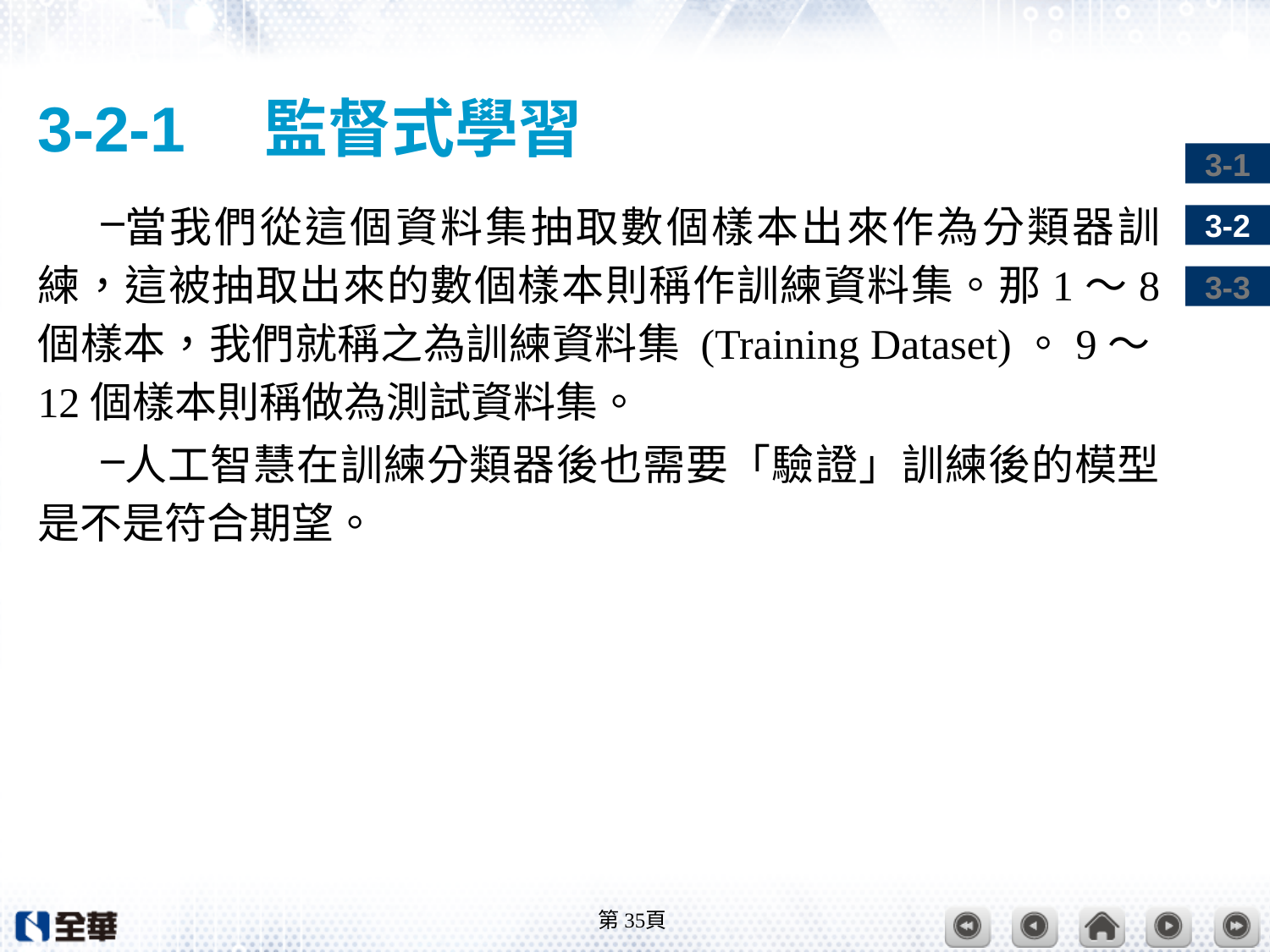

# 3-2-1　監督式學習
當我們從這個資料集抽取數個樣本出來作為分類器訓練，這被抽取出來的數個樣本則稱作訓練資料集。那1～8 個樣本，我們就稱之為訓練資料集 (Training Dataset)。9～12個樣本則稱做為測試資料集。
人工智慧在訓練分類器後也需要「驗證」訓練後的模型是不是符合期望。